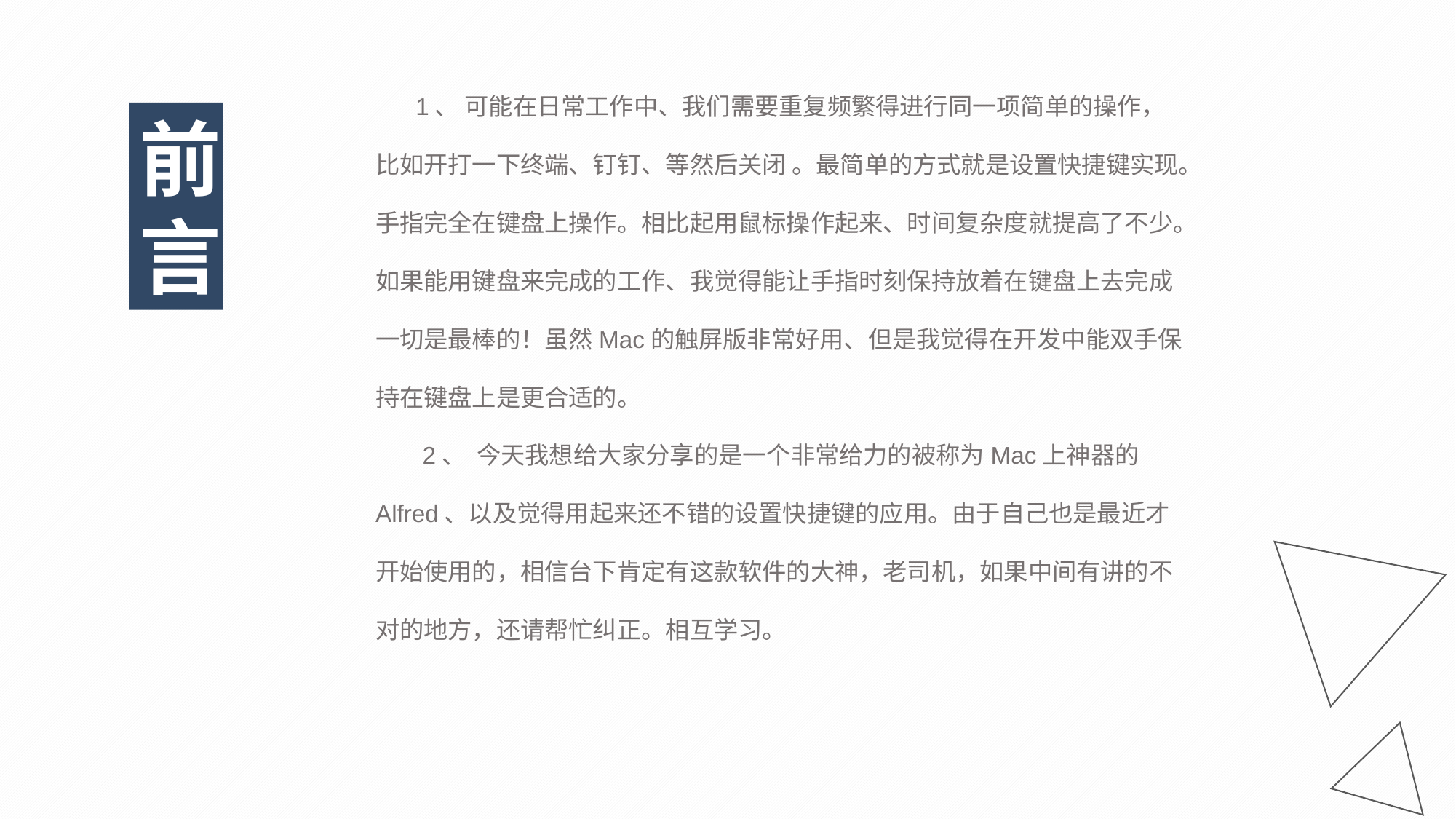

1、 可能在日常工作中、我们需要重复频繁得进行同一项简单的操作， 比如开打一下终端、钉钉、等然后关闭 。最简单的方式就是设置快捷键实现。手指完全在键盘上操作。相比起用鼠标操作起来、时间复杂度就提高了不少。如果能用键盘来完成的工作、我觉得能让手指时刻保持放着在键盘上去完成一切是最棒的！虽然Mac的触屏版非常好用、但是我觉得在开发中能双手保持在键盘上是更合适的。
       2、  今天我想给大家分享的是一个非常给力的被称为Mac上神器的Alfred、以及觉得用起来还不错的设置快捷键的应用。由于自己也是最近才开始使用的，相信台下肯定有这款软件的大神，老司机，如果中间有讲的不对的地方，还请帮忙纠正。相互学习。
前言